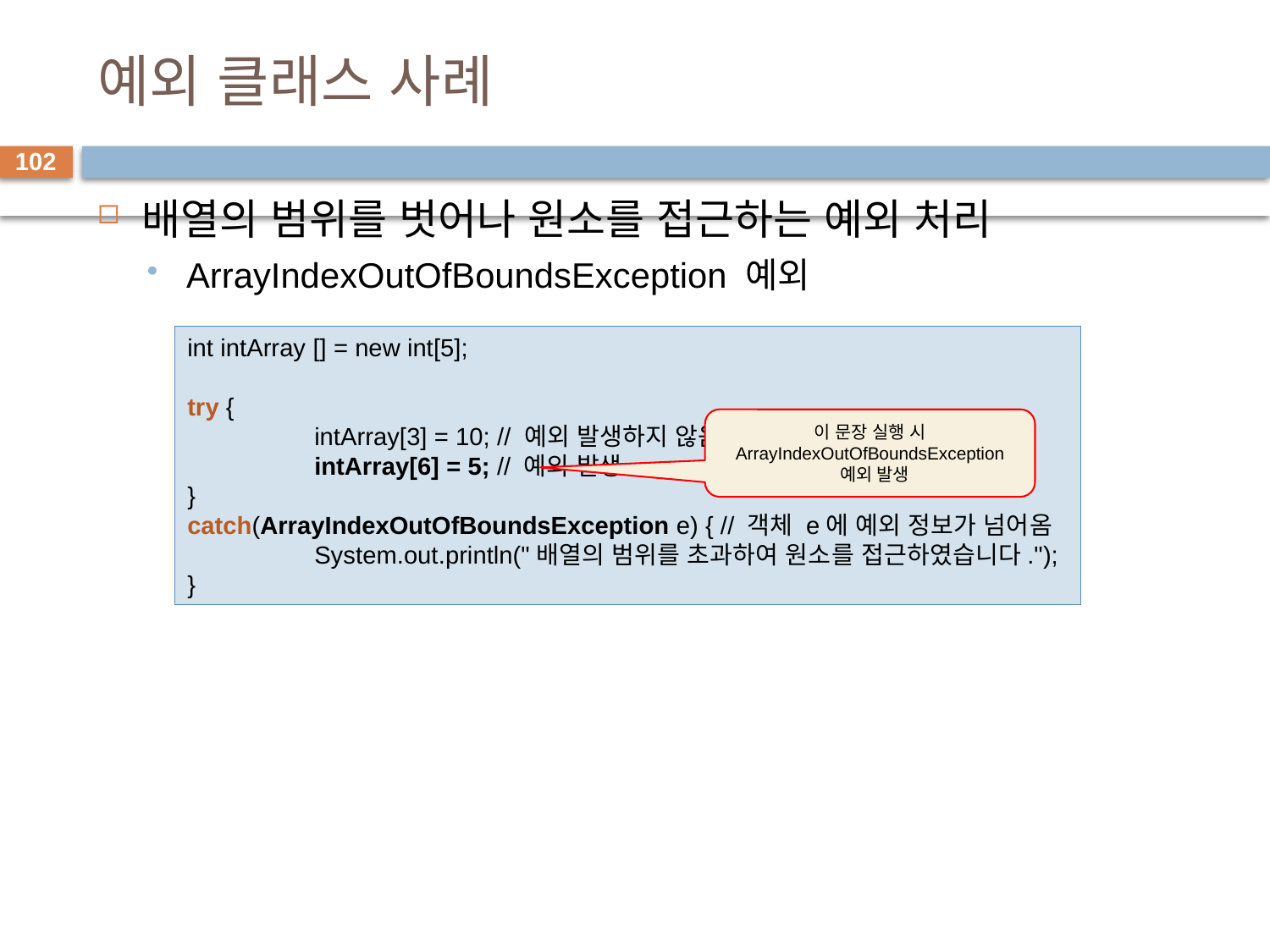

# 예외 클래스 사례
102
배열의 범위를 벗어나 원소를 접근하는 예외 처리
ArrayIndexOutOfBoundsException 예외
int intArray [] = new int[5];

try {
	intArray[3] = 10; // 예외 발생하지 않음
	intArray[6] = 5; // 예외 발생
}
catch(ArrayIndexOutOfBoundsException e) { // 객체 e에 예외 정보가 넘어옴
	System.out.println("배열의 범위를 초과하여 원소를 접근하였습니다.");
}
이 문장 실행 시 ArrayIndexOutOfBoundsException
 예외 발생